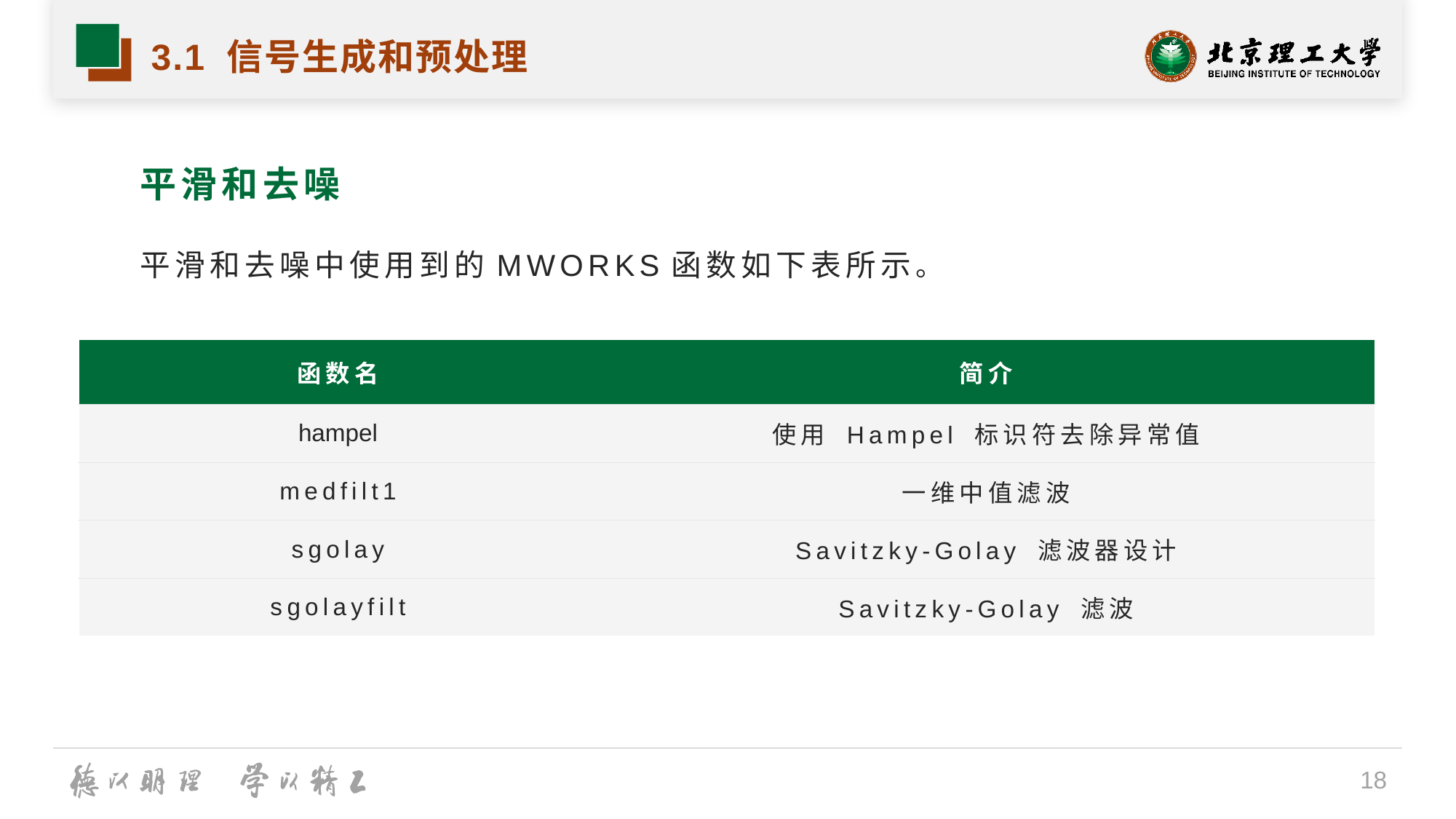

# 3.1 信号生成和预处理
平滑和去噪
平滑和去噪中使用到的MWORKS函数如下表所示。
| 函数名 | 简介 |
| --- | --- |
| hampel | 使用 Hampel 标识符去除异常值 |
| medfilt1 | 一维中值滤波 |
| sgolay | Savitzky-Golay 滤波器设计 |
| sgolayfilt | Savitzky-Golay 滤波 |